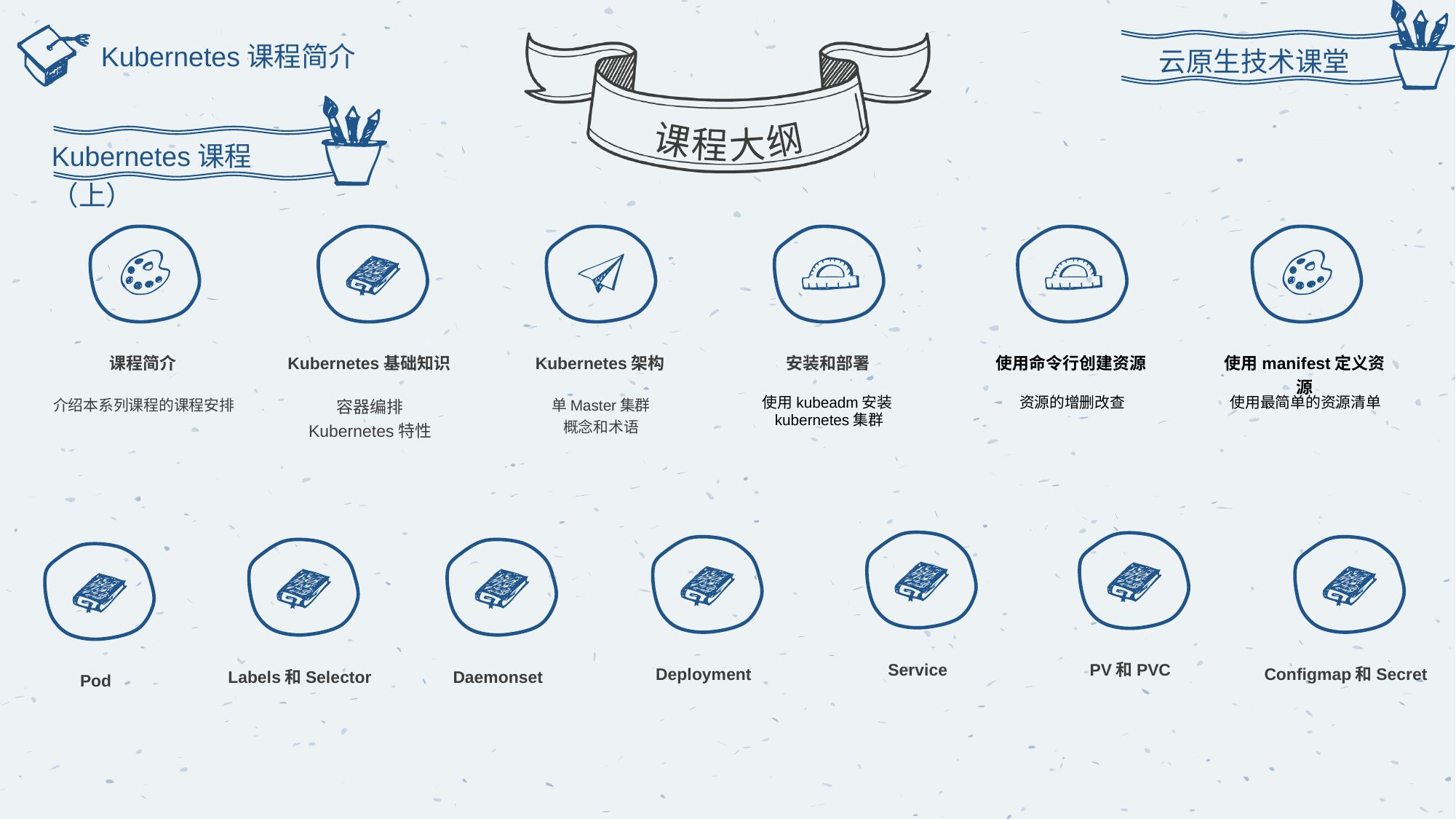

云原生技术课堂
课程大纲

Kubernetes课程简介

Kubernetes课程（上）

课程简介
介绍本系列课程的课程安排
Kubernetes基础知识
容器编排
Kubernetes特性
Kubernetes架构
单Master集群
概念和术语
安装和部署
使用kubeadm安装kubernetes集群
使用命令行创建资源
资源的增删改查
使用manifest定义资源
使用最简单的资源清单

Service
PV和PVC
Deployment
Configmap和Secret
Labels和Selector
Daemonset
Pod